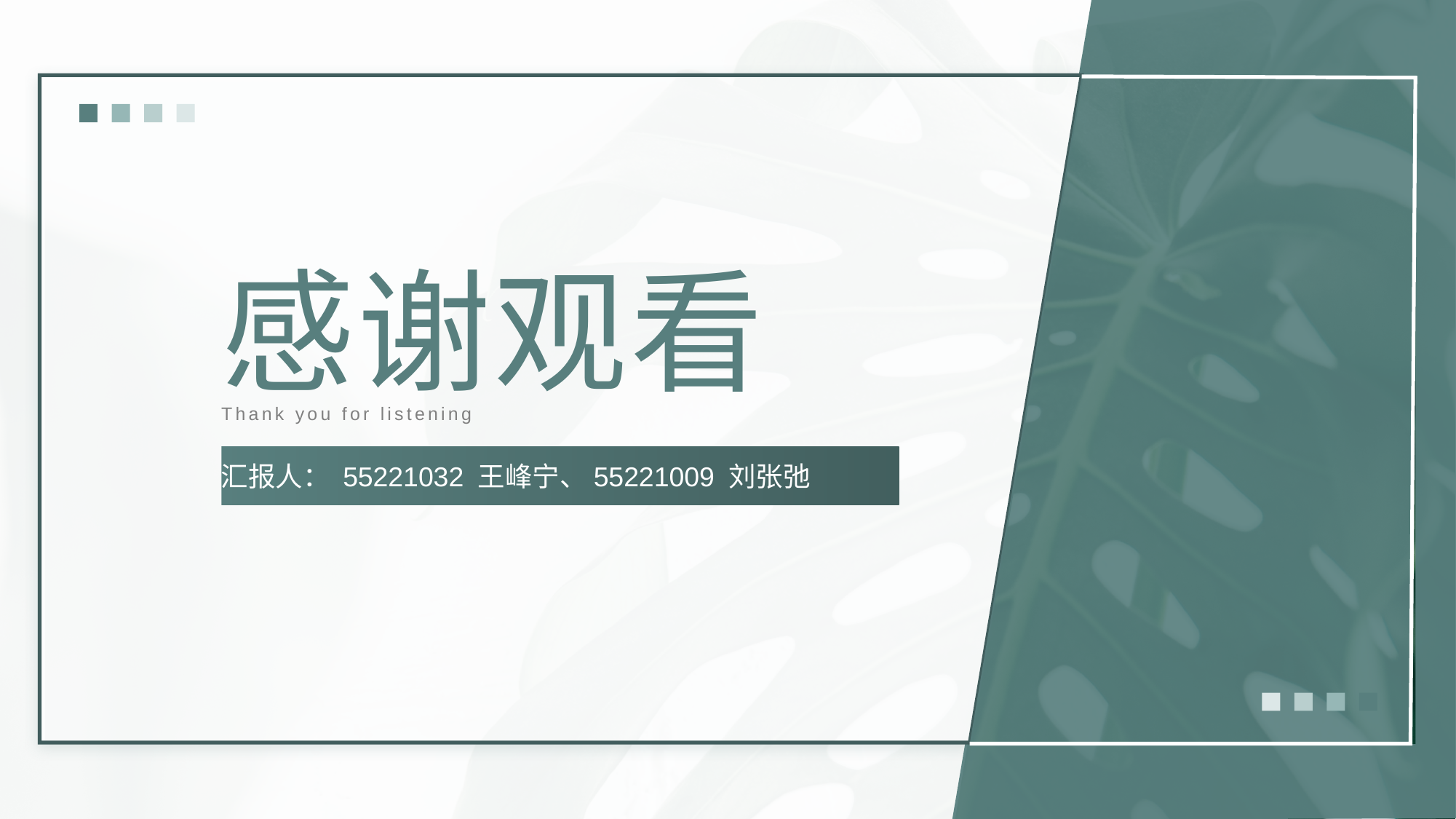

感谢观看
Thank you for listening

汇报人： 55221032 王峰宁、55221009 刘张弛